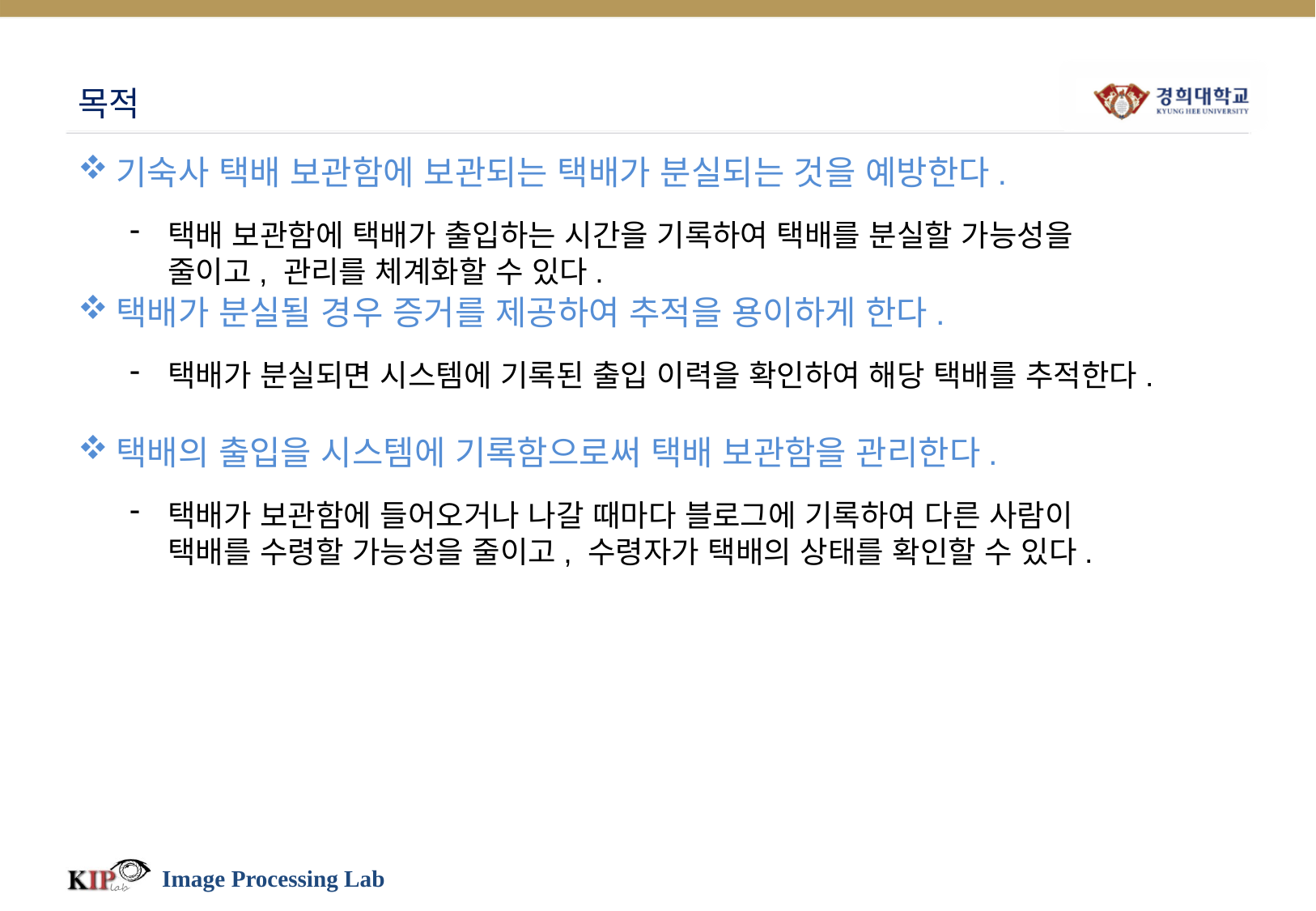

# 목적
기숙사 택배 보관함에 보관되는 택배가 분실되는 것을 예방한다.
택배 보관함에 택배가 출입하는 시간을 기록하여 택배를 분실할 가능성을 줄이고, 관리를 체계화할 수 있다.
택배가 분실될 경우 증거를 제공하여 추적을 용이하게 한다.
택배가 분실되면 시스템에 기록된 출입 이력을 확인하여 해당 택배를 추적한다.
택배의 출입을 시스템에 기록함으로써 택배 보관함을 관리한다.
택배가 보관함에 들어오거나 나갈 때마다 블로그에 기록하여 다른 사람이 택배를 수령할 가능성을 줄이고, 수령자가 택배의 상태를 확인할 수 있다.
Image Processing Lab